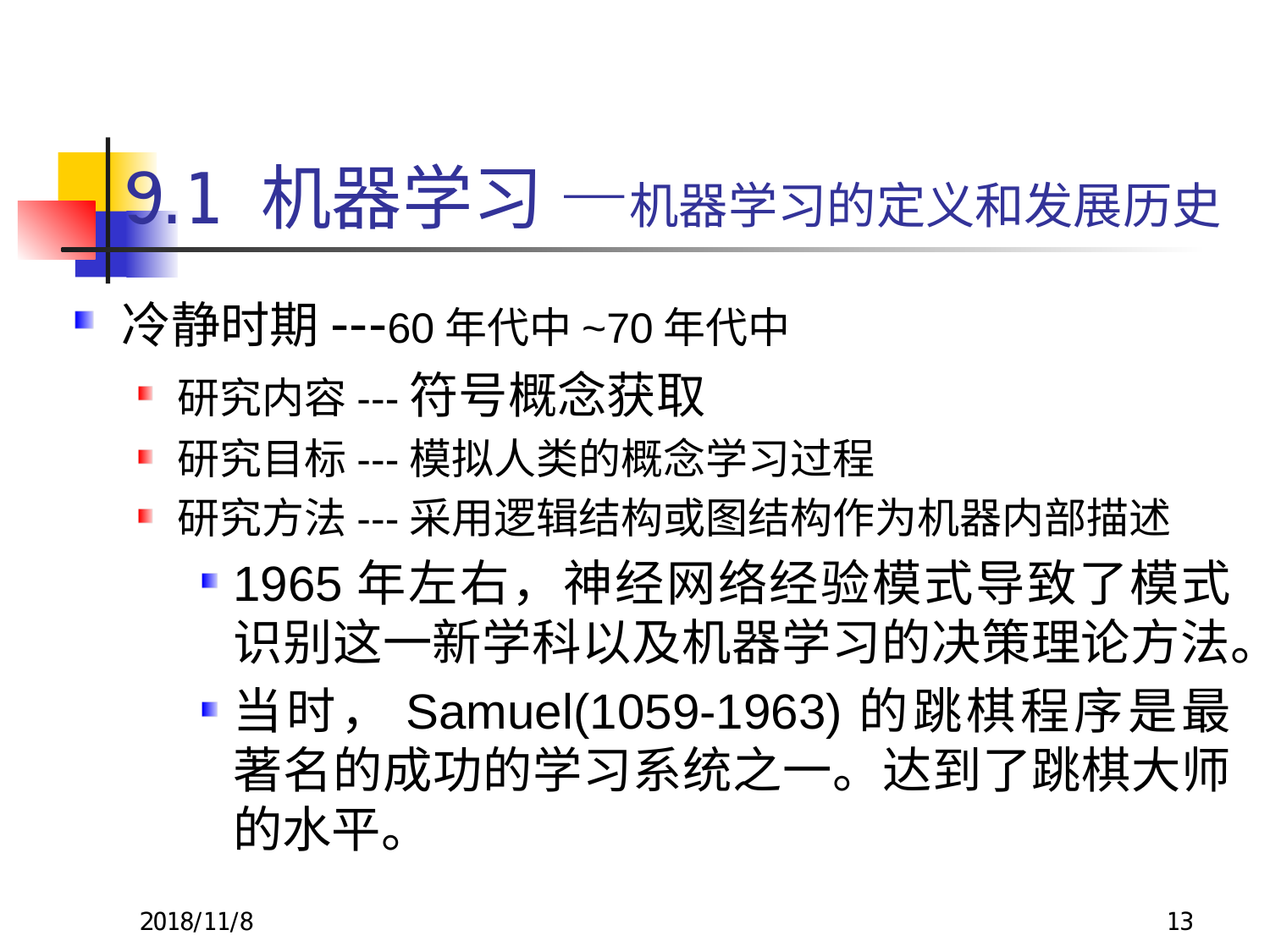

# 9.1 机器学习 —机器学习的定义和发展历史
冷静时期---60年代中~70年代中
研究内容---符号概念获取
研究目标---模拟人类的概念学习过程
研究方法---采用逻辑结构或图结构作为机器内部描述
1965年左右，神经网络经验模式导致了模式识别这一新学科以及机器学习的决策理论方法。
当时，Samuel(1059-1963)的跳棋程序是最著名的成功的学习系统之一。达到了跳棋大师的水平。
2018/11/8
13